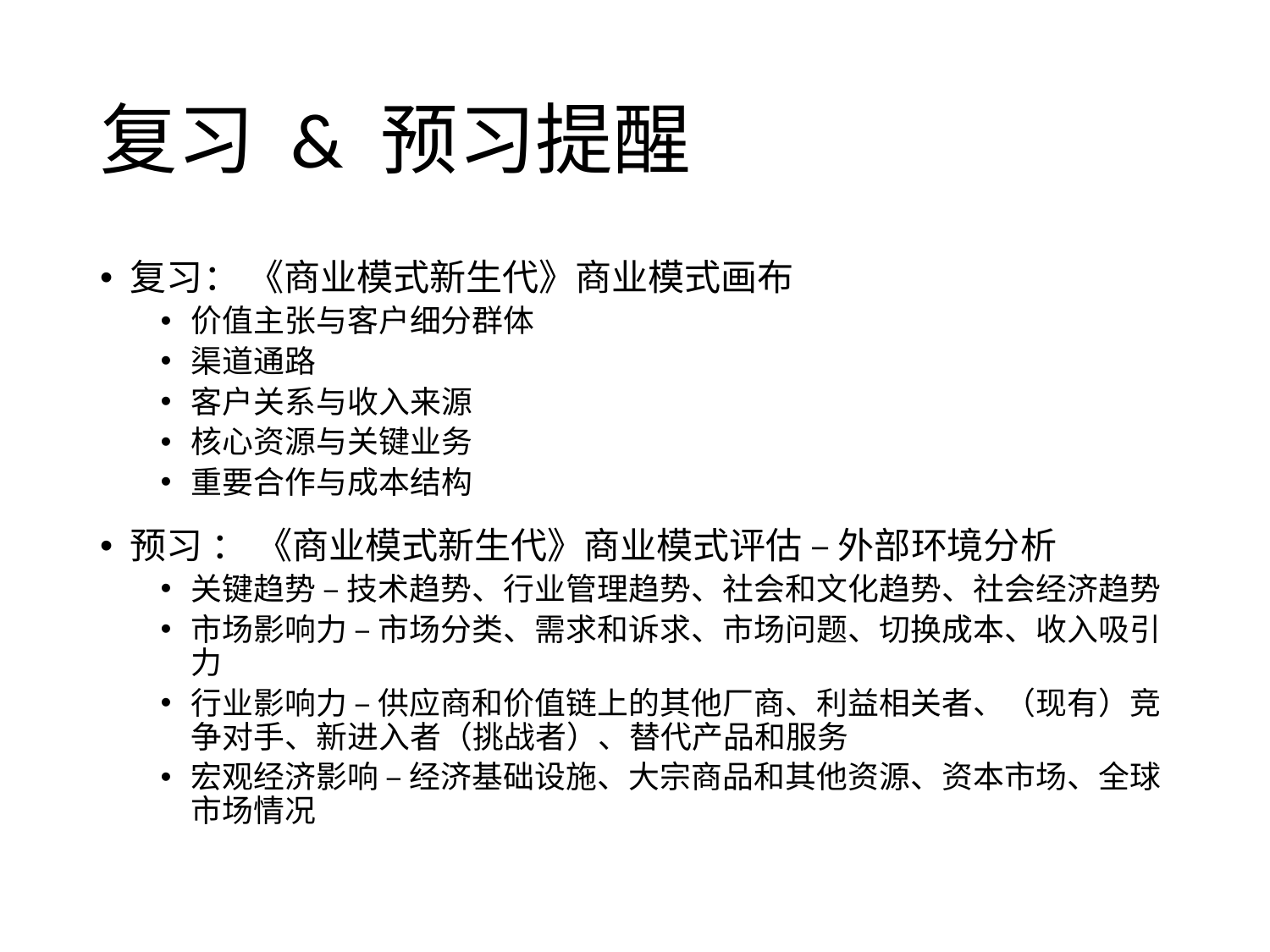

# 复习 & 预习提醒
复习： 《商业模式新生代》商业模式画布
价值主张与客户细分群体
渠道通路
客户关系与收入来源
核心资源与关键业务
重要合作与成本结构

预习 ： 《商业模式新生代》商业模式评估 – 外部环境分析
关键趋势 – 技术趋势、行业管理趋势、社会和文化趋势、社会经济趋势
市场影响力 – 市场分类、需求和诉求、市场问题、切换成本、收入吸引力
行业影响力 – 供应商和价值链上的其他厂商、利益相关者、（现有）竞争对手、新进入者（挑战者）、替代产品和服务
宏观经济影响 – 经济基础设施、大宗商品和其他资源、资本市场、全球市场情况